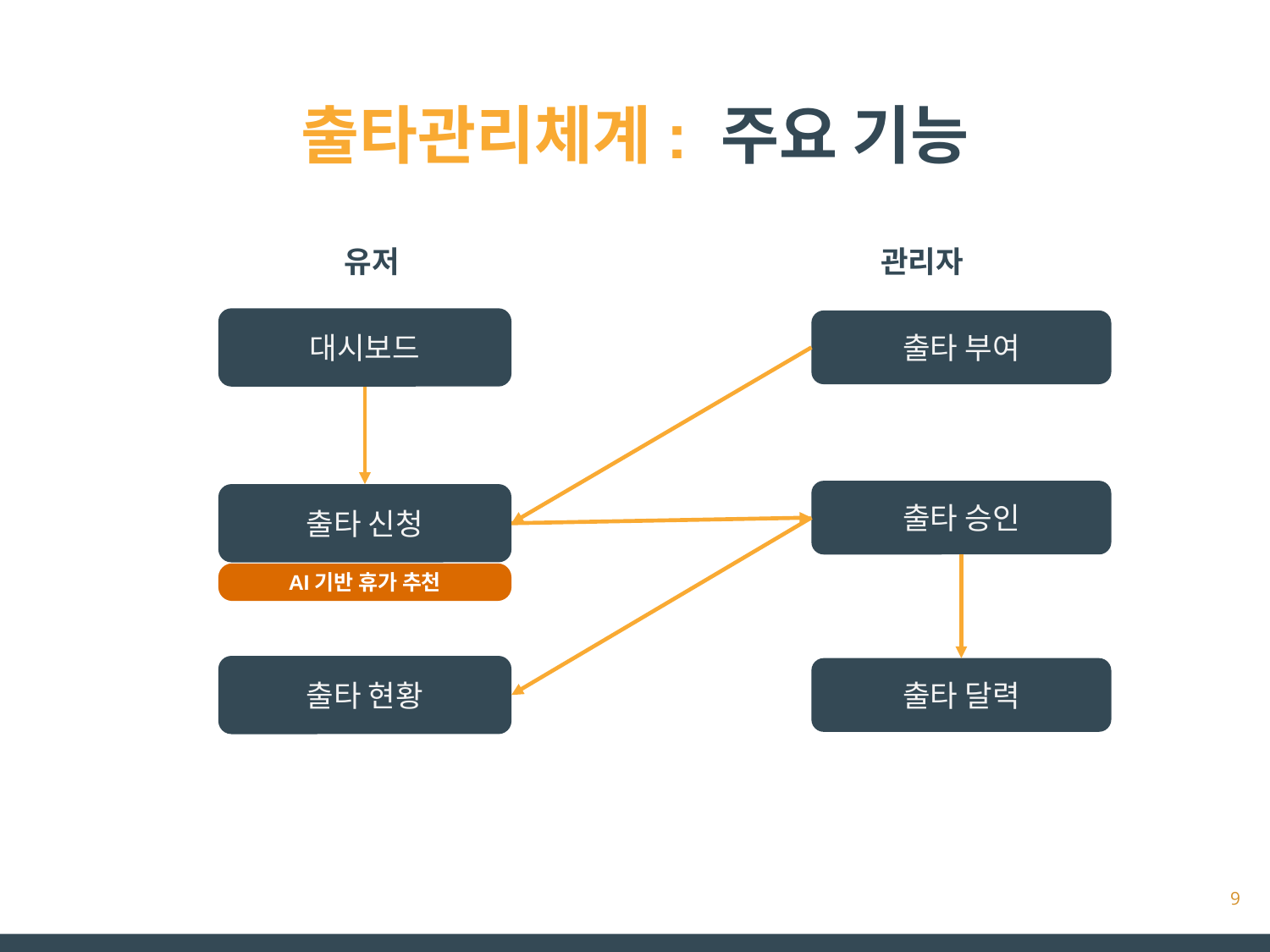

# 출타관리체계: 주요 기능
유저
관리자
대시보드
출타 부여
출타 승인
출타 신청
AI기반 휴가 추천
출타 현황
출타 달력
9